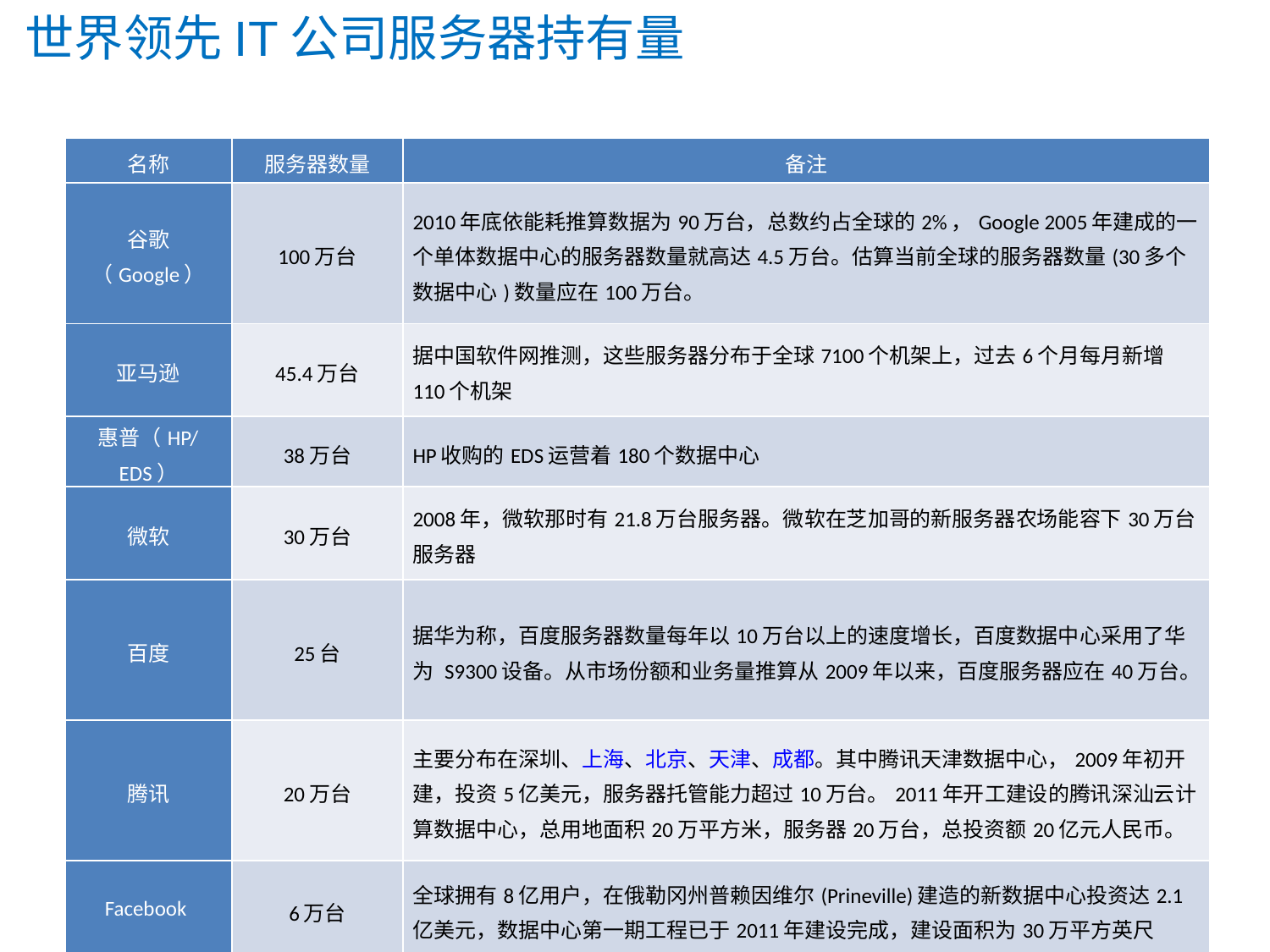

# 世界领先IT公司服务器持有量
| 名称 | 服务器数量 | 备注 |
| --- | --- | --- |
| 谷歌（Google） | 100万台 | 2010年底依能耗推算数据为90万台，总数约占全球的2%，Google 2005年建成的一个单体数据中心的服务器数量就高达4.5万台。估算当前全球的服务器数量(30多个数据中心)数量应在100万台。 |
| 亚马逊 | 45.4万台 | 据中国软件网推测，这些服务器分布于全球7100个机架上，过去6个月每月新增110个机架 |
| 惠普（HP/EDS） | 38万台 | HP收购的EDS运营着180个数据中心 |
| 微软 | 30万台 | 2008年，微软那时有21.8万台服务器。微软在芝加哥的新服务器农场能容下30万台服务器 |
| 百度 | 25台 | 据华为称，百度服务器数量每年以10万台以上的速度增长，百度数据中心采用了华为 S9300设备。从市场份额和业务量推算从2009年以来，百度服务器应在40万台。 |
| 腾讯 | 20万台 | 主要分布在深圳、上海、北京、天津、成都。其中腾讯天津数据中心，2009年初开建，投资5亿美元，服务器托管能力超过10万台。2011年开工建设的腾讯深汕云计算数据中心，总用地面积20万平方米，服务器20万台，总投资额20亿元人民币。 |
| Facebook | 6万台 | 全球拥有8亿用户，在俄勒冈州普赖因维尔(Prineville)建造的新数据中心投资达2.1亿美元，数据中心第一期工程已于2011年建设完成，建设面积为30万平方英尺 |